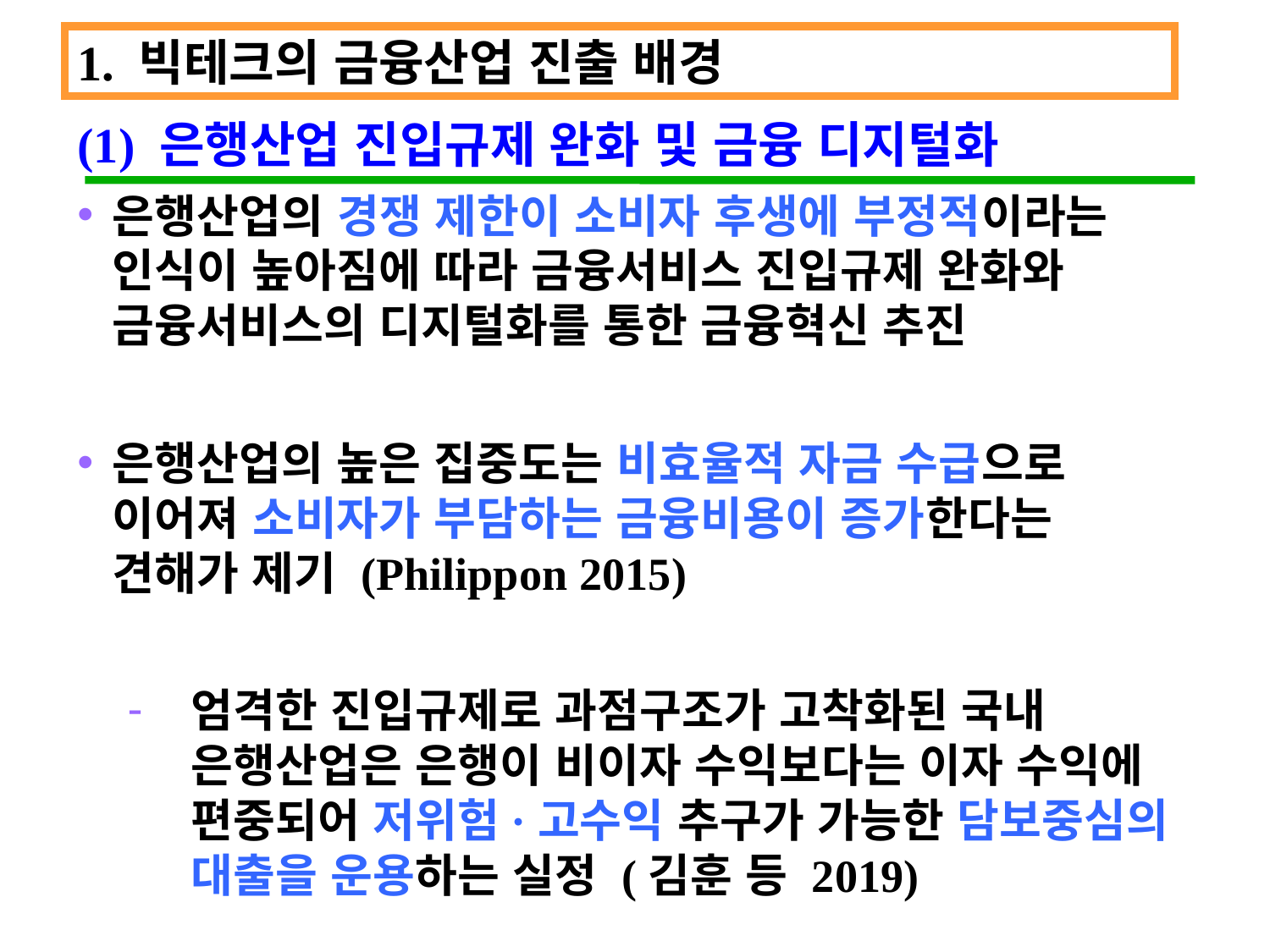

1. 빅테크의 금융산업 진출 배경
(1) 은행산업 진입규제 완화 및 금융 디지털화
은행산업의 경쟁 제한이 소비자 후생에 부정적이라는 인식이 높아짐에 따라 금융서비스 진입규제 완화와 금융서비스의 디지털화를 통한 금융혁신 추진

은행산업의 높은 집중도는 비효율적 자금 수급으로     이어져 소비자가 부담하는 금융비용이 증가한다는 견해가 제기 (Philippon 2015)

엄격한 진입규제로 과점구조가 고착화된 국내 은행산업은 은행이 비이자 수익보다는 이자 수익에 편중되어 저위험·고수익 추구가 가능한 담보중심의 대출을 운용하는 실정 (김훈 등 2019)